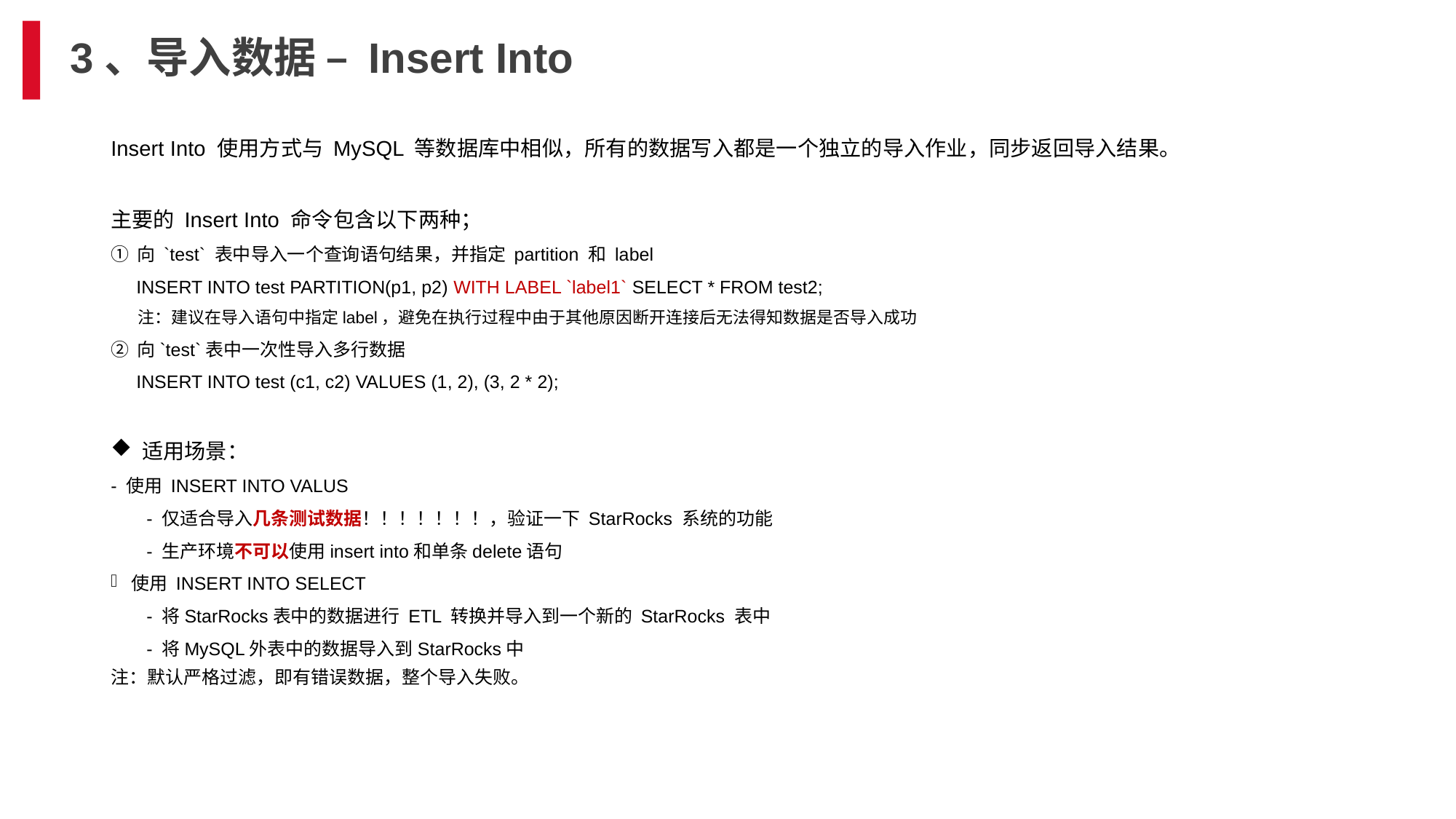

# 3、导入数据 – Insert Into
Insert Into 使用方式与 MySQL 等数据库中相似，所有的数据写入都是一个独立的导入作业，同步返回导入结果。

主要的 Insert Into 命令包含以下两种；
① 向 `test` 表中导入一个查询语句结果，并指定 partition 和 label
     INSERT INTO test PARTITION(p1, p2) WITH LABEL `label1` SELECT * FROM test2;
      注：建议在导入语句中指定label，避免在执行过程中由于其他原因断开连接后无法得知数据是否导入成功
② 向`test`表中一次性导入多行数据
     INSERT INTO test (c1, c2) VALUES (1, 2), (3, 2 * 2);

 适用场景：
- 使用 INSERT INTO VALUS
       - 仅适合导入几条测试数据！！！！！！！，验证一下 StarRocks 系统的功能
       - 生产环境不可以使用insert into和单条delete语句
使用 INSERT INTO SELECT
       - 将StarRocks表中的数据进行 ETL 转换并导入到一个新的 StarRocks 表中
       - 将MySQL外表中的数据导入到StarRocks中
注：默认严格过滤，即有错误数据，整个导入失败。